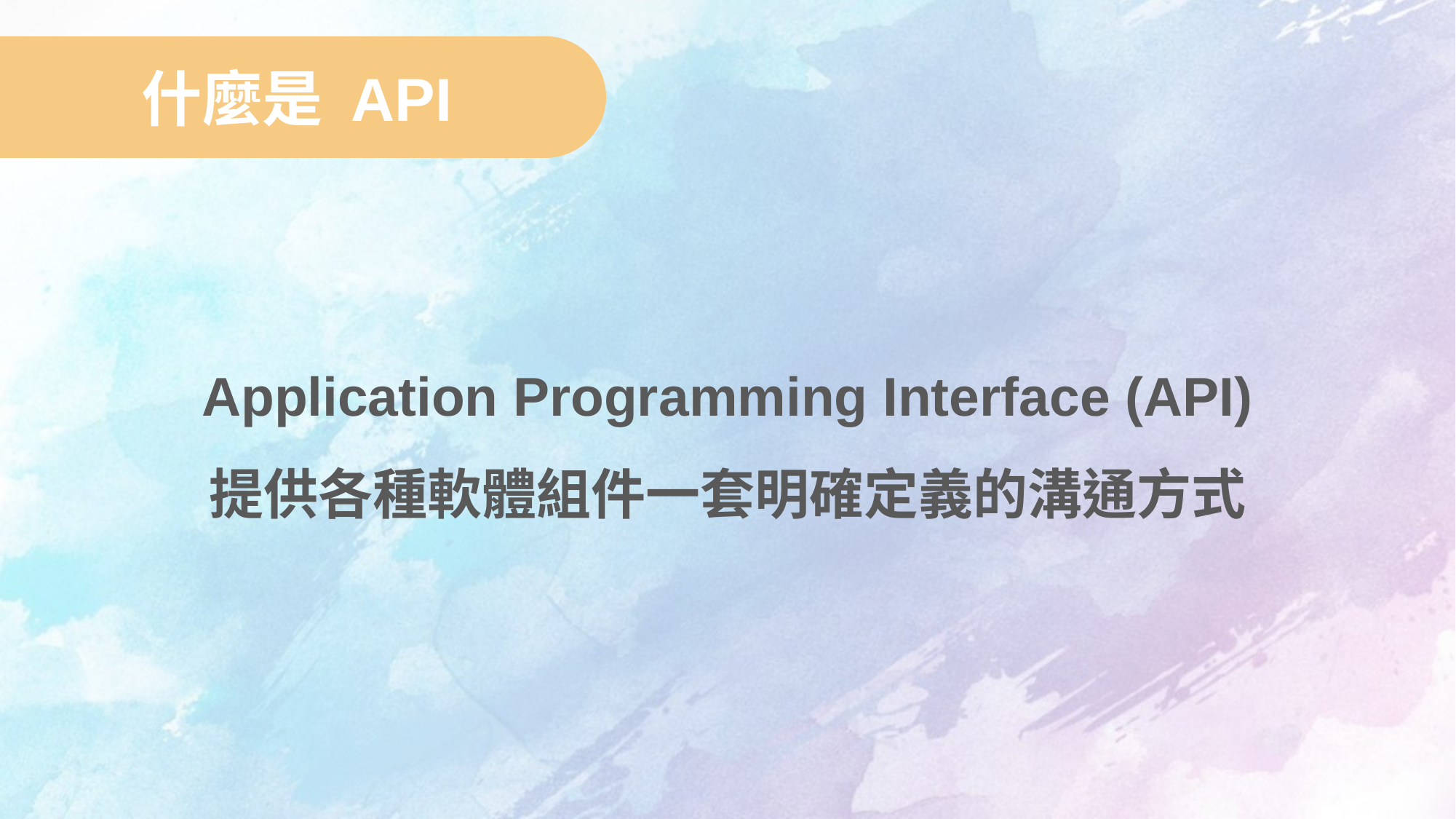

什麼是 API
Application Programming Interface (API)
提供各種軟體組件一套明確定義的溝通方式